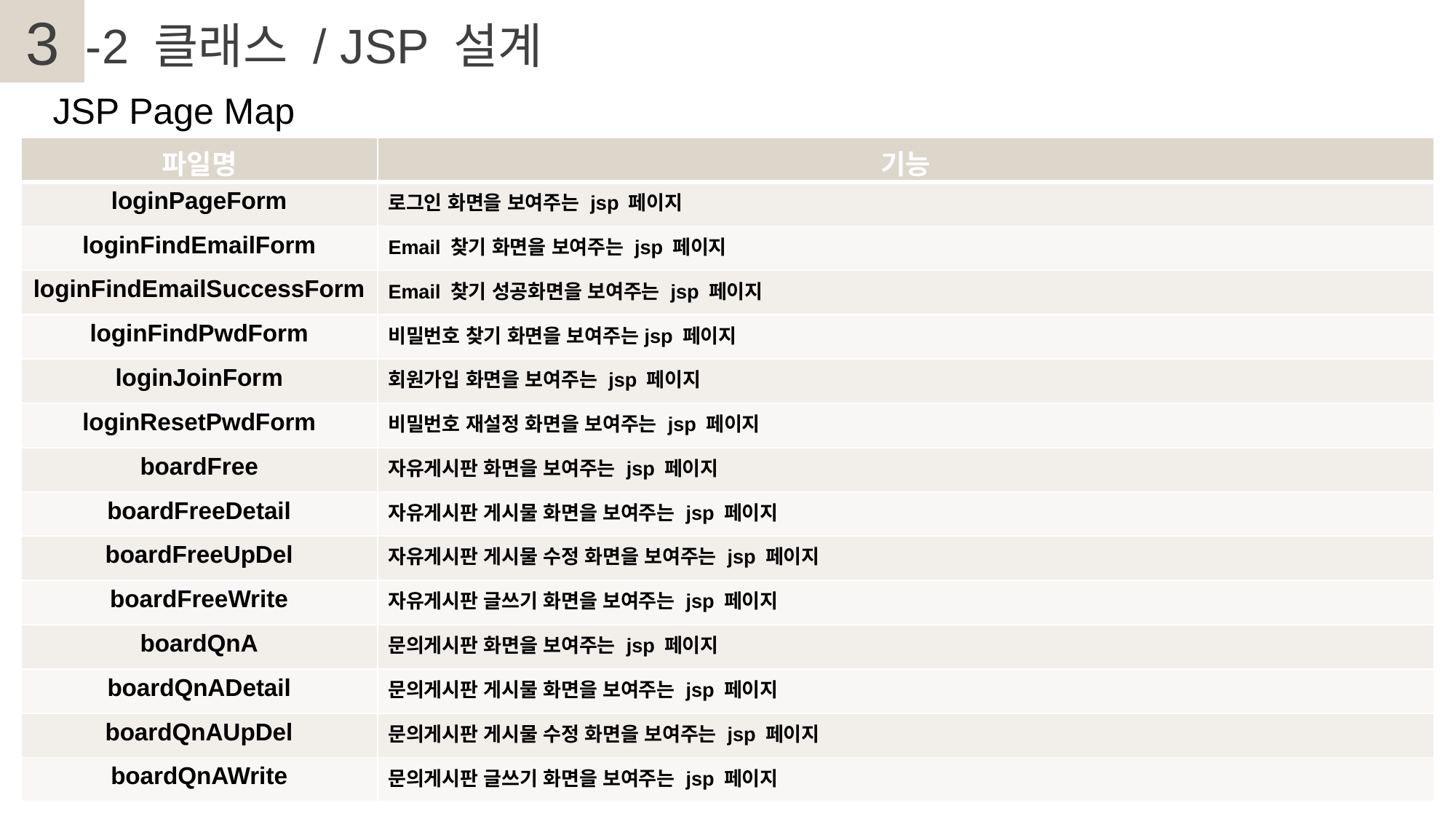

3
2
-2 클래스 / JSP 설계
JSP Page Map
| 파일명 | 기능 |
| --- | --- |
| loginPageForm | 로그인 화면을 보여주는 jsp 페이지 |
| loginFindEmailForm | Email 찾기 화면을 보여주는 jsp 페이지 |
| loginFindEmailSuccessForm | Email 찾기 성공화면을 보여주는 jsp 페이지 |
| loginFindPwdForm | 비밀번호 찾기 화면을 보여주는jsp 페이지 |
| loginJoinForm | 회원가입 화면을 보여주는 jsp 페이지 |
| loginResetPwdForm | 비밀번호 재설정 화면을 보여주는 jsp 페이지 |
| boardFree | 자유게시판 화면을 보여주는 jsp 페이지 |
| boardFreeDetail | 자유게시판 게시물 화면을 보여주는 jsp 페이지 |
| boardFreeUpDel | 자유게시판 게시물 수정 화면을 보여주는 jsp 페이지 |
| boardFreeWrite | 자유게시판 글쓰기 화면을 보여주는 jsp 페이지 |
| boardQnA | 문의게시판 화면을 보여주는 jsp 페이지 |
| boardQnADetail | 문의게시판 게시물 화면을 보여주는 jsp 페이지 |
| boardQnAUpDel | 문의게시판 게시물 수정 화면을 보여주는 jsp 페이지 |
| boardQnAWrite | 문의게시판 글쓰기 화면을 보여주는 jsp 페이지 |